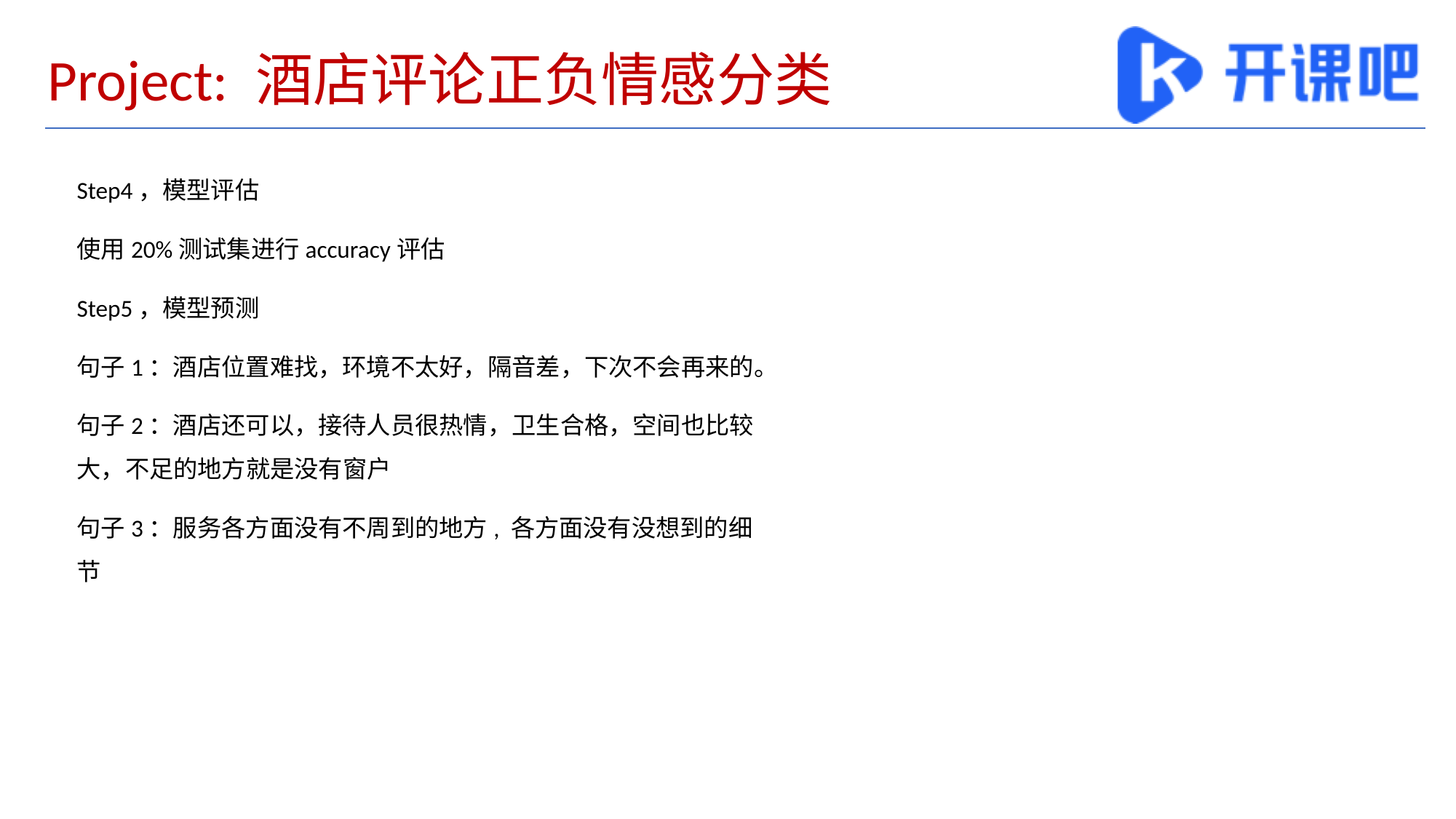

# Project: 酒店评论正负情感分类
Step4，模型评估
使用20%测试集进行accuracy评估
Step5，模型预测
句子1：酒店位置难找，环境不太好，隔音差，下次不会再来的。
句子2：酒店还可以，接待人员很热情，卫生合格，空间也比较大，不足的地方就是没有窗户
句子3：服务各方面没有不周到的地方, 各方面没有没想到的细节